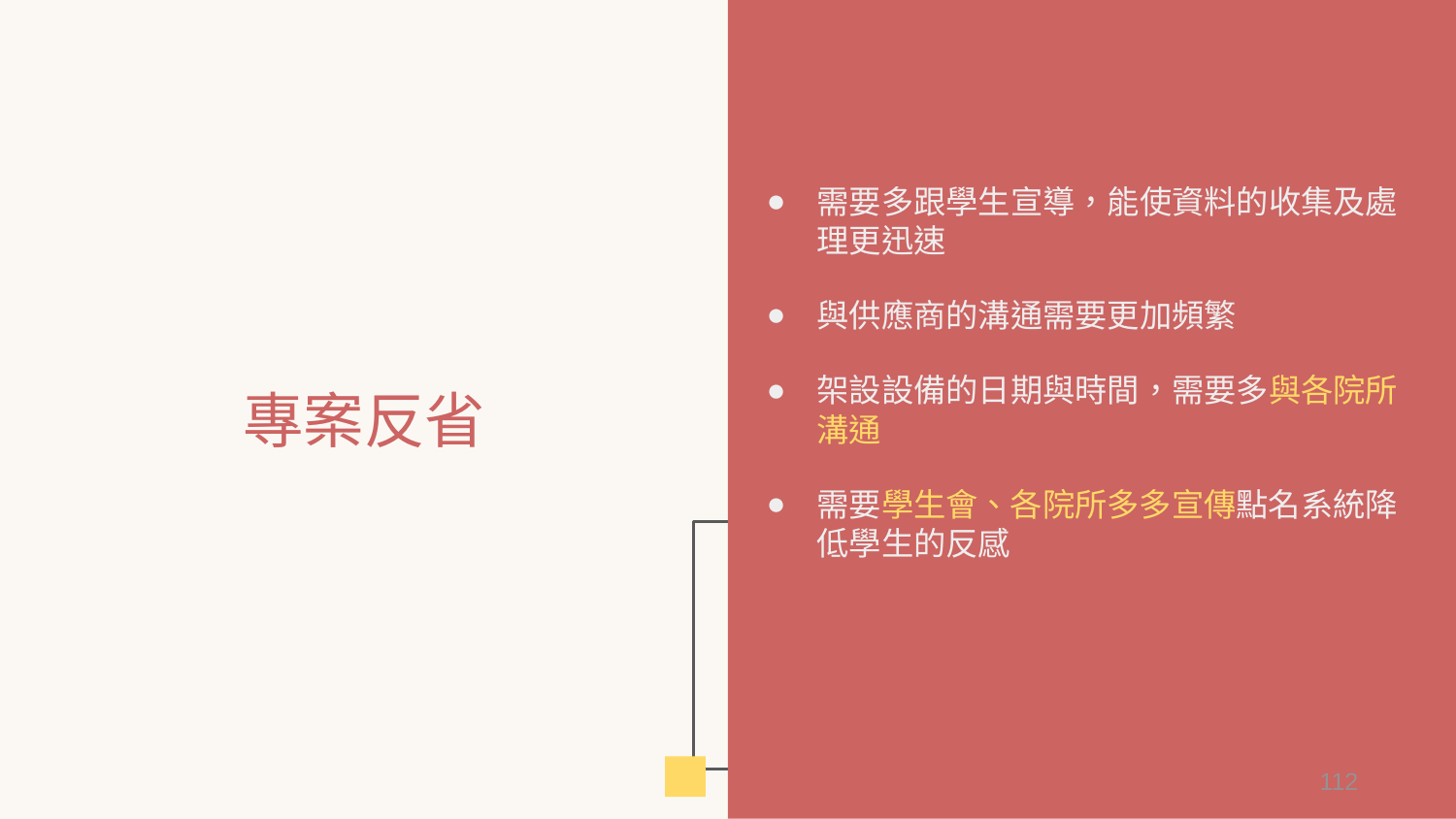

需要多跟學生宣導，能使資料的收集及處理更迅速
與供應商的溝通需要更加頻繁
架設設備的日期與時間，需要多與各院所溝通
需要學生會、各院所多多宣傳點名系統降低學生的反感

# 專案反省
112